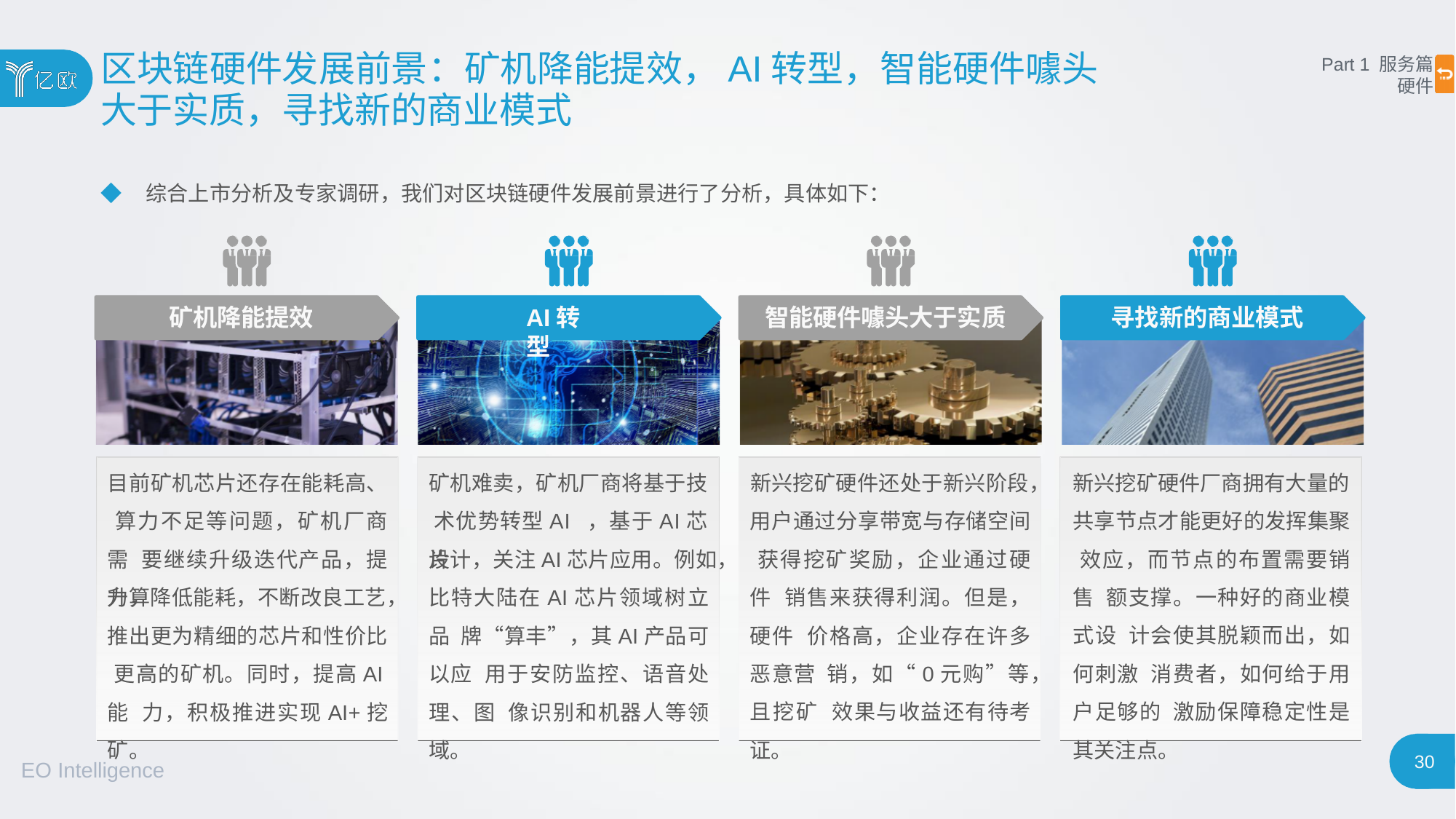

# 区块链硬件发展前景：矿机降能提效，AI转型，智能硬件噱头
大于实质，寻找新的商业模式
Part 1 服务篇
硬件

◆ 综合上市分析及专家调研，我们对区块链硬件发展前景进行了分析，具体如下：

矿机降能提效
AI转型
智能硬件噱头大于实质
寻找新的商业模式

目前矿机芯片还存在能耗高、  算力不足等问题，矿机厂商需  要继续升级迭代产品，提升算
矿机难卖，矿机厂商将基于技  术优势转型AI ，基于AI芯片
新兴挖矿硬件厂商拥有大量的
共享节点才能更好的发挥集聚  效应，而节点的布置需要销售  额支撑。一种好的商业模式设  计会使其脱颖而出，如何刺激  消费者，如何给于用户足够的  激励保障稳定性是其关注点。
新兴挖矿硬件还处于新兴阶段，
用户通过分享带宽与存储空间  获得挖矿奖励，企业通过硬件  销售来获得利润。但是，硬件  价格高，企业存在许多恶意营  销，如“0元购”等，且挖矿  效果与收益还有待考证。
设计，关注AI芯片应用。例如，
比特大陆在AI芯片领域树立品  牌“算丰”，其AI产品可以应  用于安防监控、语音处理、图  像识别和机器人等领域。
力，降低能耗，不断改良工艺，
推出更为精细的芯片和性价比  更高的矿机。同时，提高AI能  力，积极推进实现AI+挖矿。
30
EO Intelligence